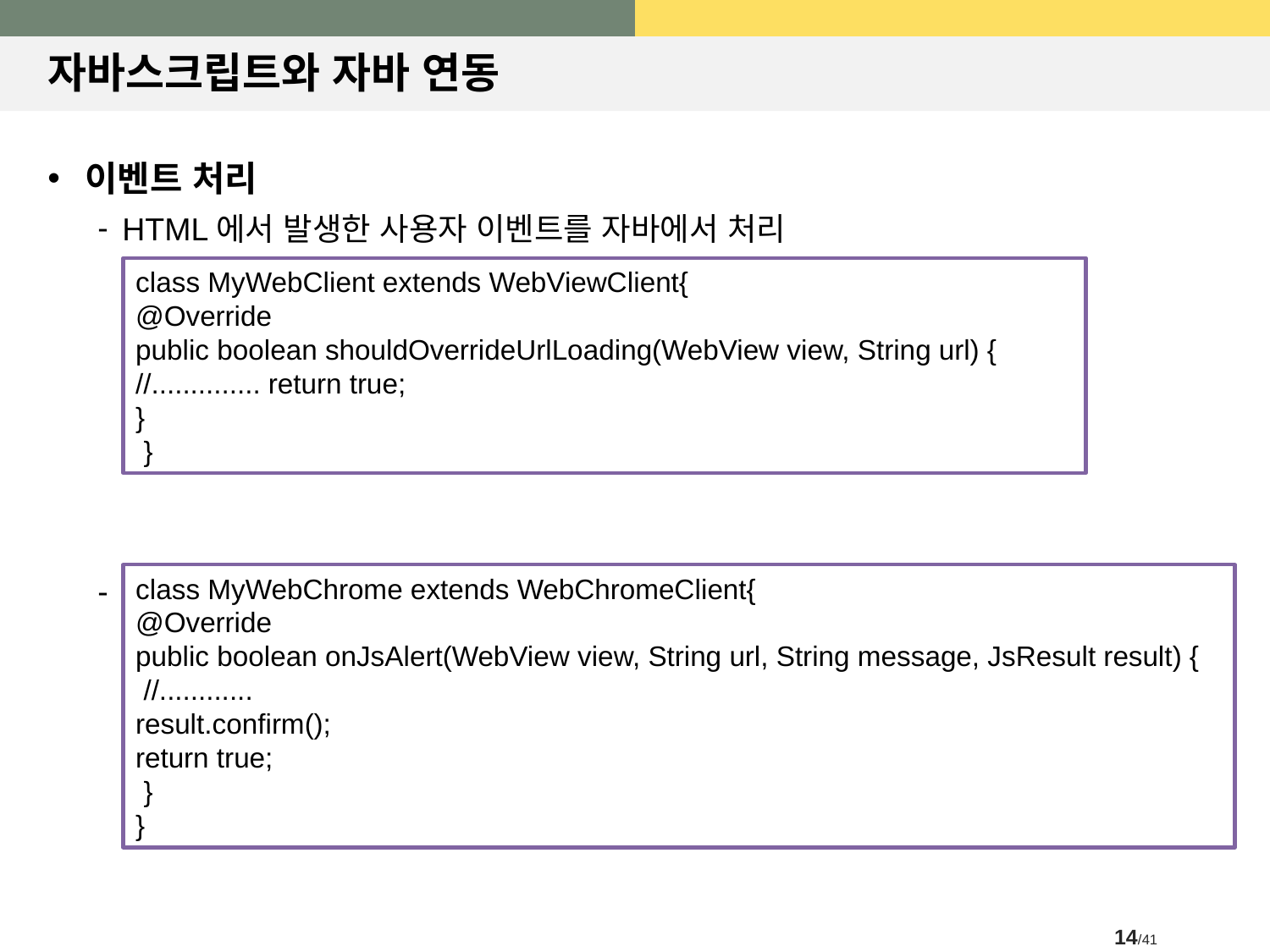

# 자바스크립트와 자바 연동
이벤트 처리
HTML에서 발생한 사용자 이벤트를 자바에서 처리

브라우저 자체 이벤트
class MyWebClient extends WebViewClient{
@Override
public boolean shouldOverrideUrlLoading(WebView view, String url) {
//.............. return true;
}
 }
class MyWebChrome extends WebChromeClient{
@Override
public boolean onJsAlert(WebView view, String url, String message, JsResult result) {
 //............
result.confirm();
return true;
 }
}